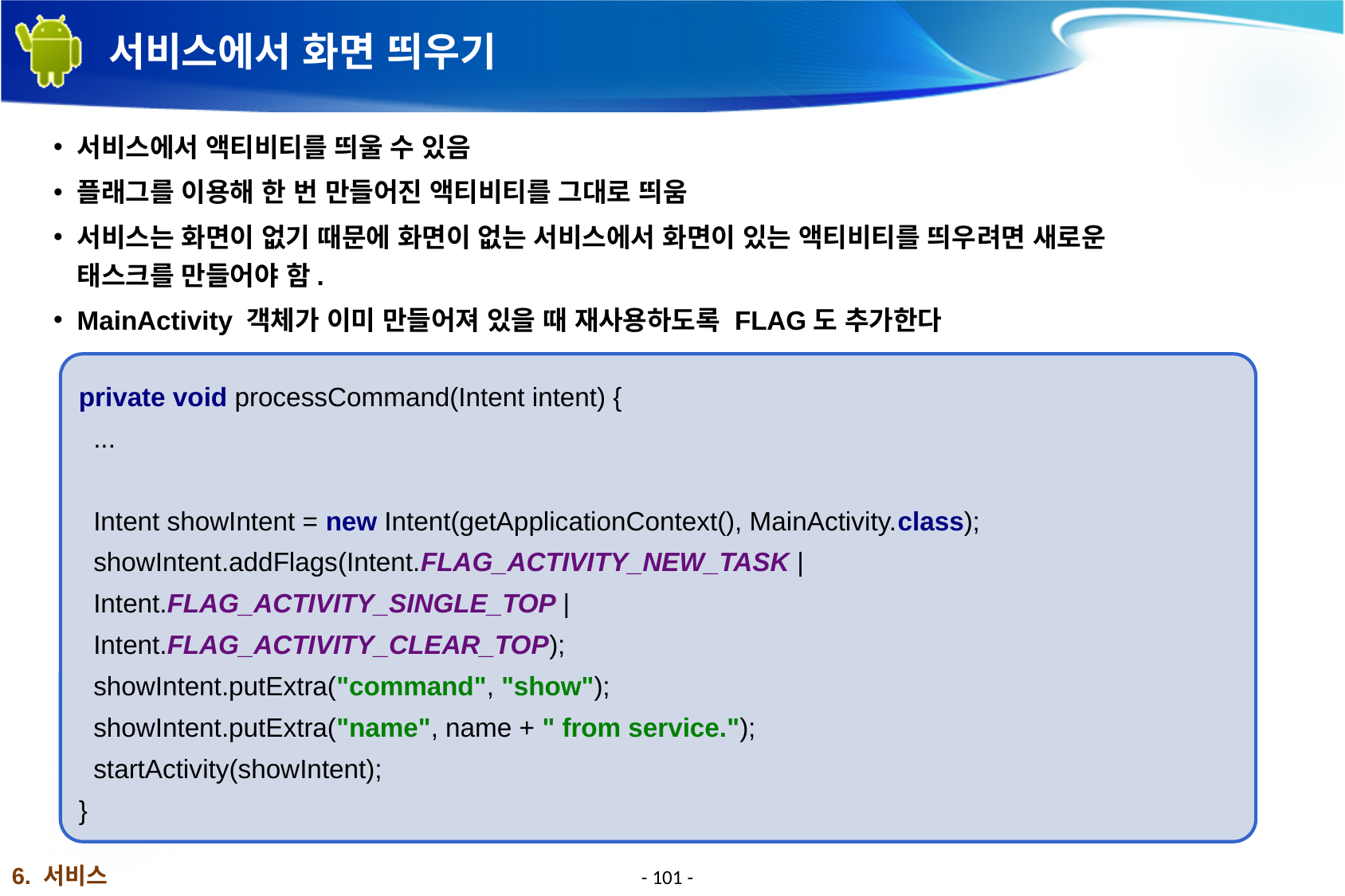

# 서비스에서 화면 띄우기
서비스에서 액티비티를 띄울 수 있음
플래그를 이용해 한 번 만들어진 액티비티를 그대로 띄움
서비스는 화면이 없기 때문에 화면이 없는 서비스에서 화면이 있는 액티비티를 띄우려면 새로운 태스크를 만들어야 함.
MainActivity 객체가 이미 만들어져 있을 때 재사용하도록 FLAG도 추가한다
private void processCommand(Intent intent) {
  ...
  Intent showIntent = new Intent(getApplicationContext(), MainActivity.class);
  showIntent.addFlags(Intent.FLAG_ACTIVITY_NEW_TASK |
  Intent.FLAG_ACTIVITY_SINGLE_TOP |
  Intent.FLAG_ACTIVITY_CLEAR_TOP);
  showIntent.putExtra("command", "show");
  showIntent.putExtra("name", name + " from service.");
  startActivity(showIntent);
}
6. 서비스